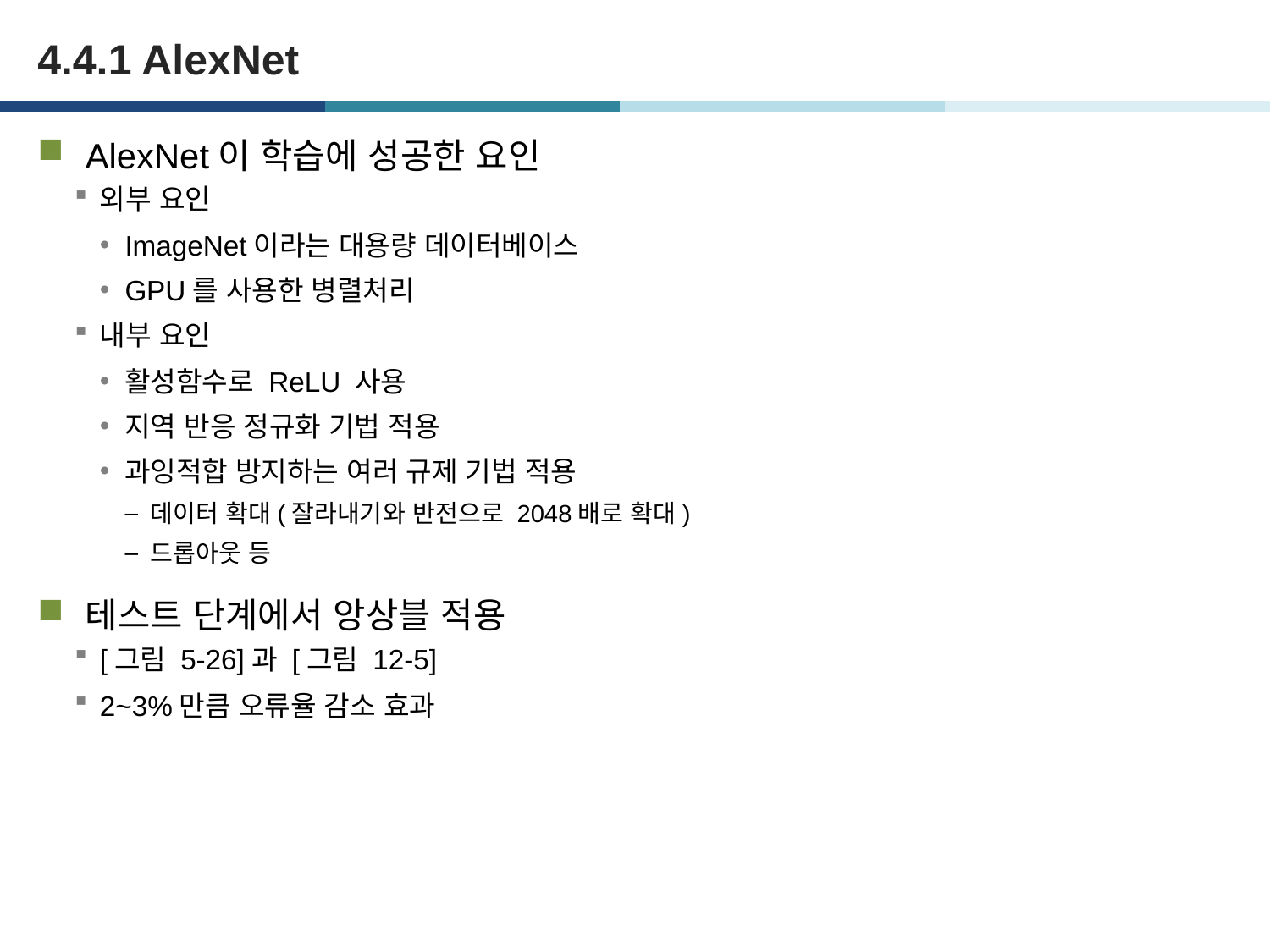

# 4.4.1 AlexNet
AlexNet이 학습에 성공한 요인
외부 요인
ImageNet이라는 대용량 데이터베이스
GPU를 사용한 병렬처리
내부 요인
활성함수로 ReLU 사용
지역 반응 정규화 기법 적용
과잉적합 방지하는 여러 규제 기법 적용
데이터 확대(잘라내기와 반전으로 2048배로 확대)
드롭아웃 등
테스트 단계에서 앙상블 적용
[그림 5-26]과 [그림 12-5]
2~3%만큼 오류율 감소 효과